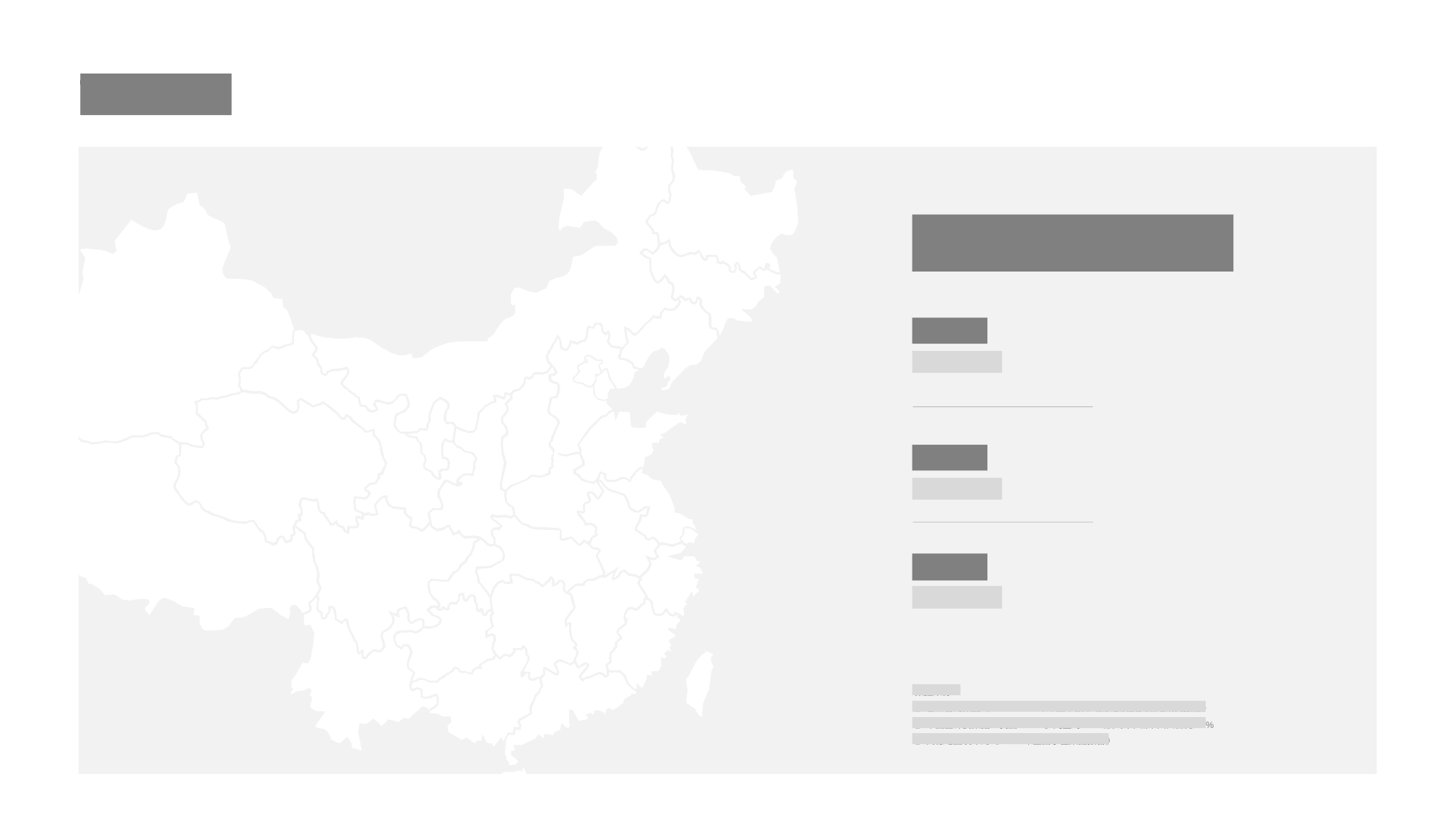

市场容量

 数据来源：
 ① 智研咨询集团《2016-2022年中国早教市场形态及投资战略研究报告》
 ② 中国卫计委数据：我国 0-14 岁儿童约 2.3 亿，其中城市人口占比21%
 ③ 高德地图发布的《2015年全国小区数据报告》